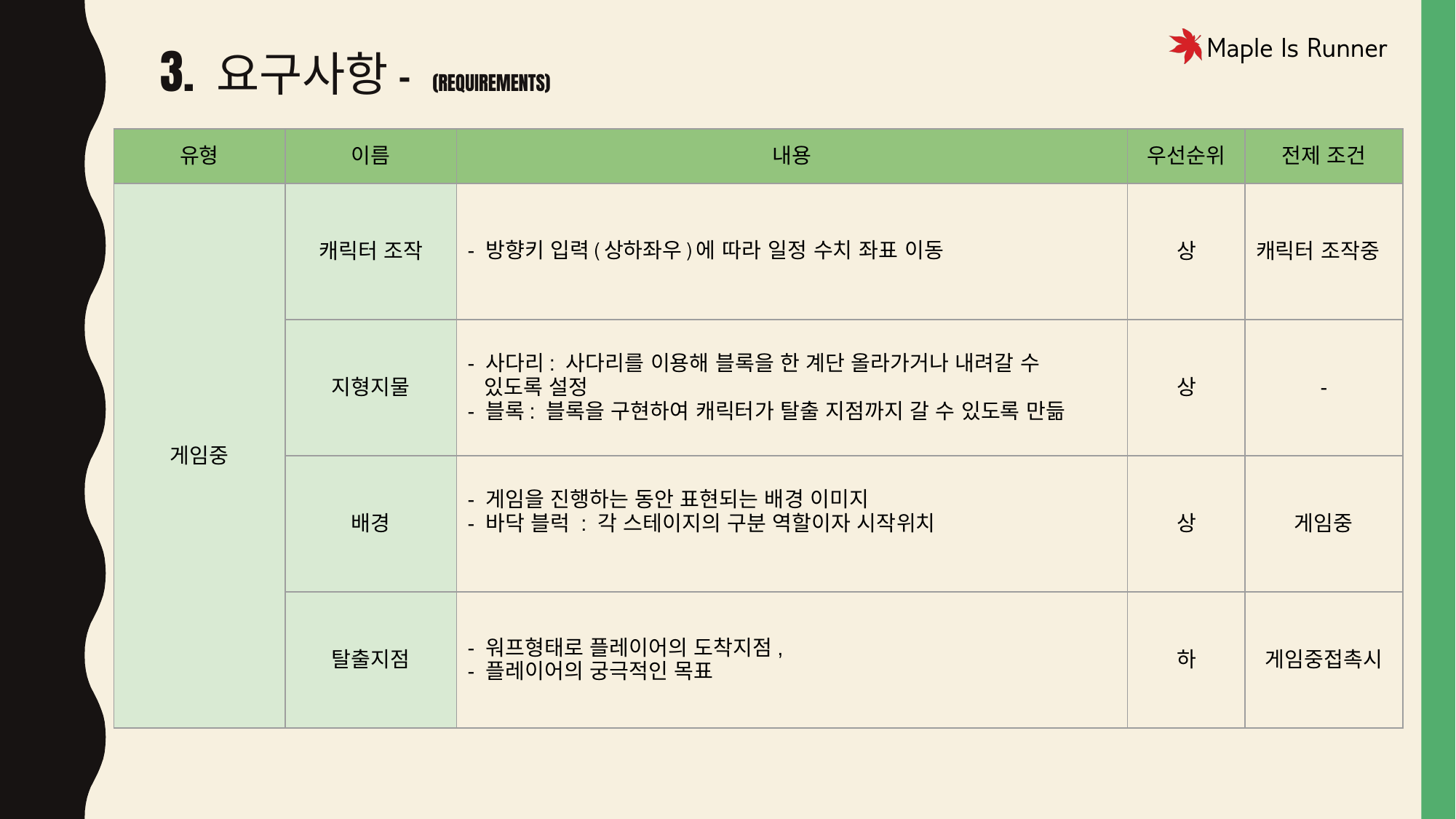

# 3. 요구사항 – (REQUIREMENTS)
| 유형 | 이름 | 내용 | 우선순위 | 전제 조건 |
| --- | --- | --- | --- | --- |
| 게임중 | 캐릭터 조작 | - 방향키 입력(상하좌우)에 따라 일정 수치 좌표 이동 | 상 | 캐릭터 조작중 |
|  | 지형지물 | - 사다리: 사다리를 이용해 블록을 한 계단 올라가거나 내려갈 수 있도록 설정 - 블록: 블록을 구현하여 캐릭터가 탈출 지점까지 갈 수 있도록 만듦 | 상 | - |
|  | 배경 | - 게임을 진행하는 동안 표현되는 배경 이미지 - 바닥 블럭 : 각 스테이지의 구분 역할이자 시작위치 | 상 | 게임중 |
|  | 탈출지점 | - 워프형태로 플레이어의 도착지점, - 플레이어의 궁극적인 목표 | 하 | 게임중접촉시 |